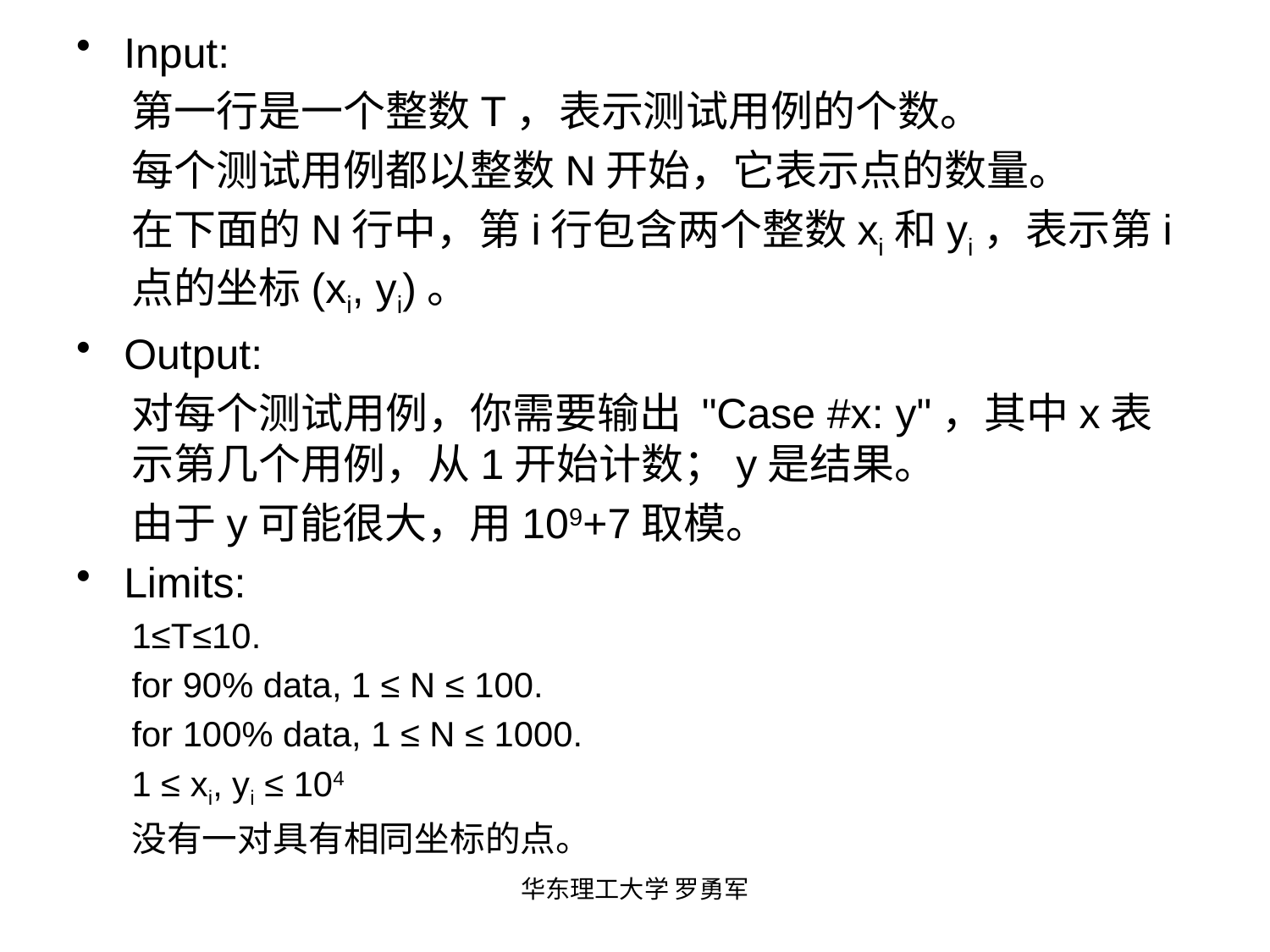

Input:
第一行是一个整数T，表示测试用例的个数。
每个测试用例都以整数N开始，它表示点的数量。
在下面的N行中，第i行包含两个整数xi和yi，表示第i点的坐标(xi, yi)。
Output:
对每个测试用例，你需要输出 "Case #x: y"，其中x表示第几个用例，从1开始计数；y是结果。
由于y可能很大，用109+7取模。
Limits:
1≤T≤10.
for 90% data, 1 ≤ N ≤ 100.
for 100% data, 1 ≤ N ≤ 1000.
1 ≤ xi, yi ≤ 104
没有一对具有相同坐标的点。

华东理工大学 罗勇军